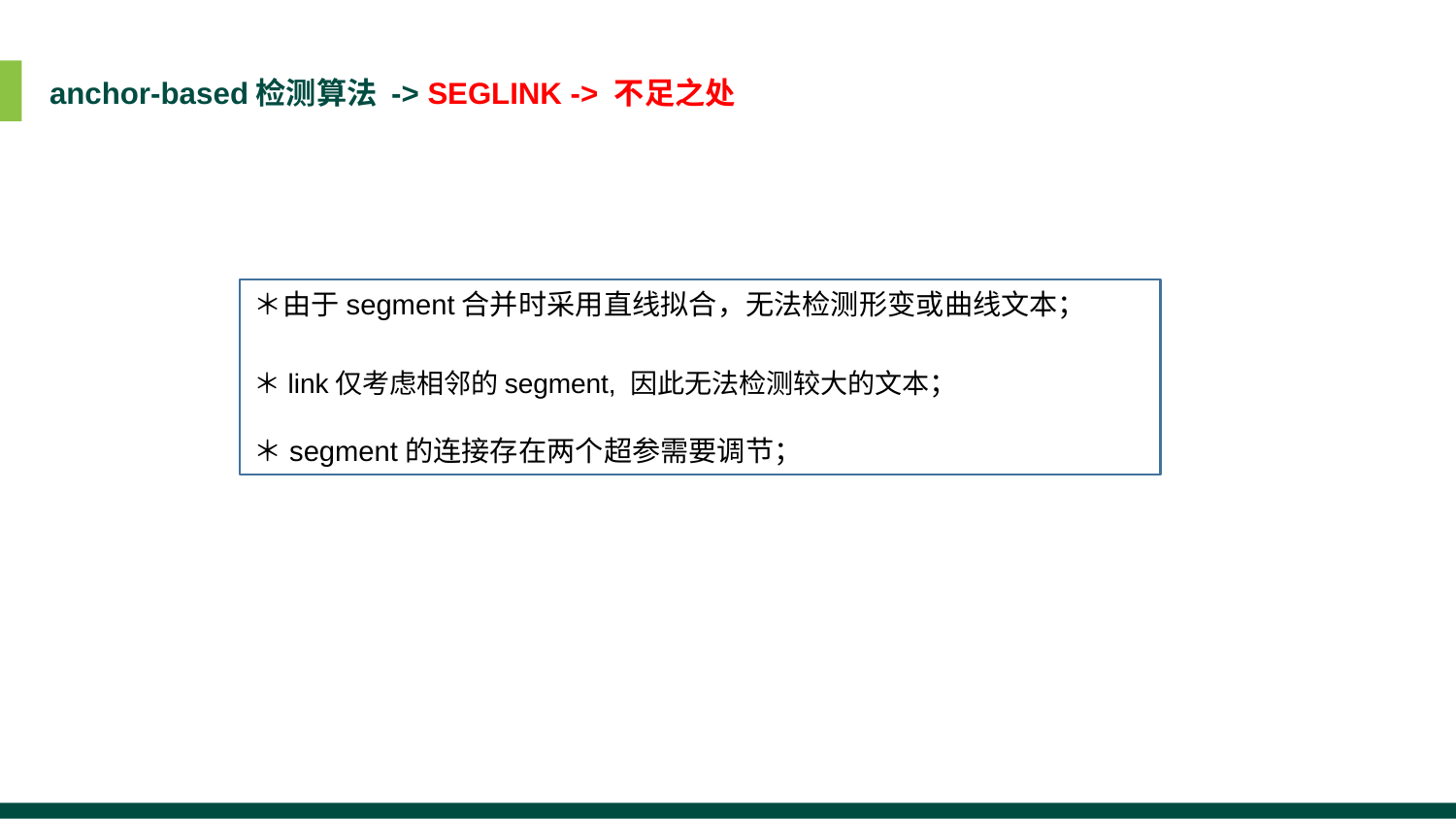

anchor-based检测算法 -> SEGLINK -> 不足之处
＊由于segment合并时采用直线拟合，无法检测形变或曲线文本；

＊link仅考虑相邻的segment, 因此无法检测较大的文本；

＊segment的连接存在两个超参需要调节；